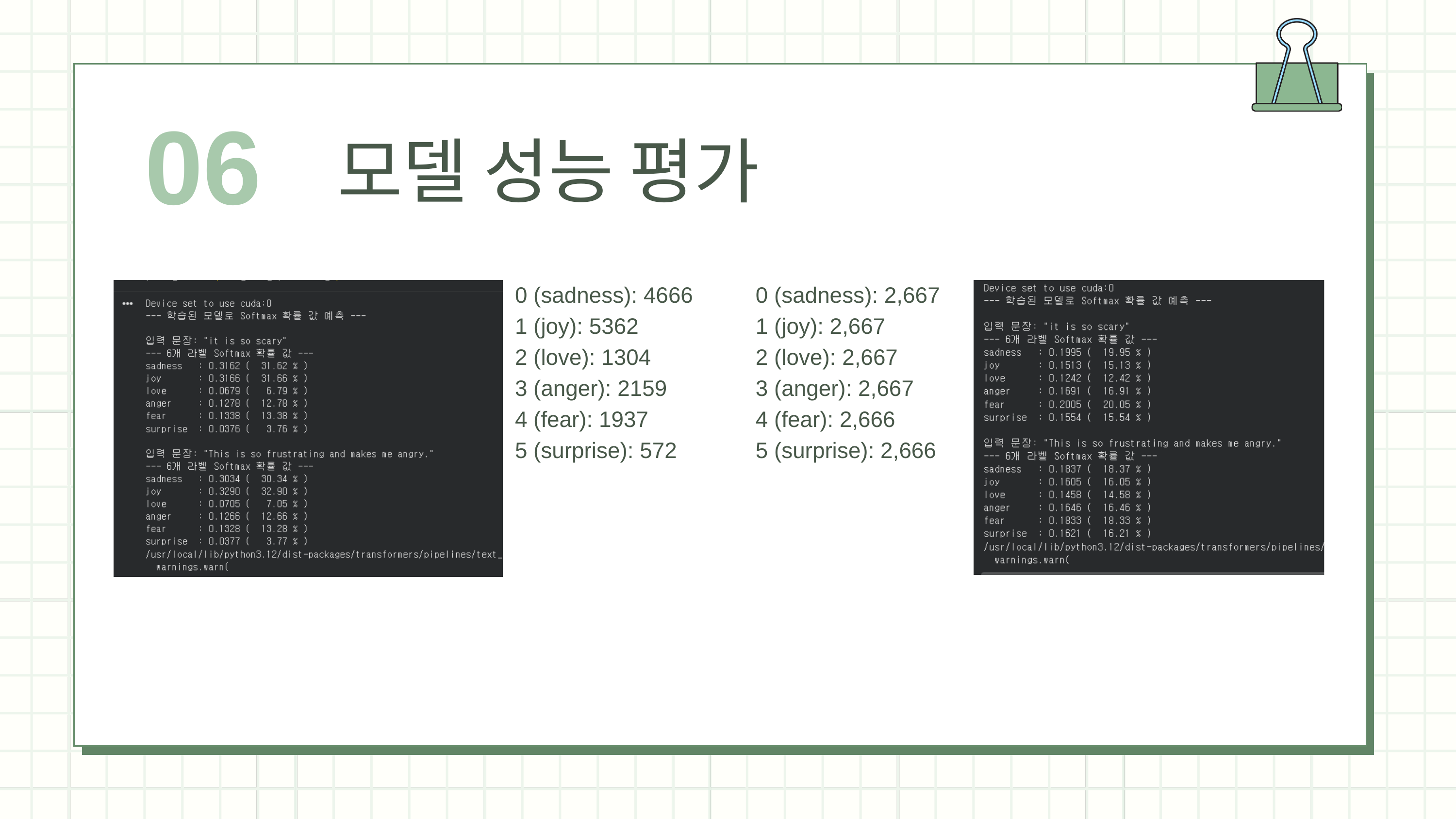

06
모델 성능 평가
0 (sadness): 4666
1 (joy): 5362
2 (love): 1304
3 (anger): 2159
4 (fear): 1937
5 (surprise): 572
0 (sadness): 2,667
1 (joy): 2,667
2 (love): 2,667
3 (anger): 2,667
4 (fear): 2,666
5 (surprise): 2,666